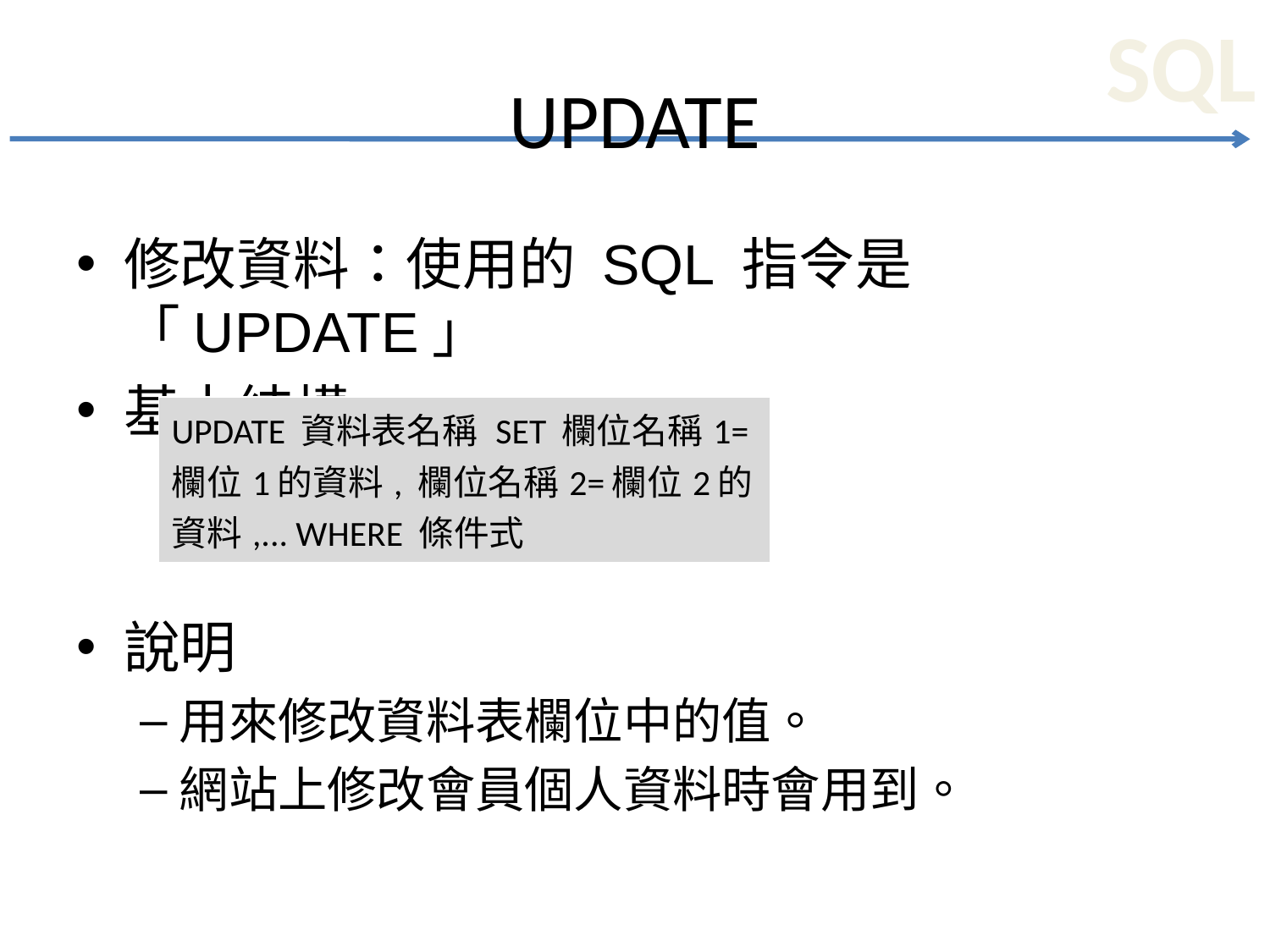

# UPDATE
修改資料：使用的 SQL 指令是「UPDATE」
基本結構

說明
用來修改資料表欄位中的值。
網站上修改會員個人資料時會用到。
| UPDATE 資料表名稱 SET 欄位名稱1=欄位1的資料, 欄位名稱2=欄位2的資料,... WHERE 條件式 |
| --- |